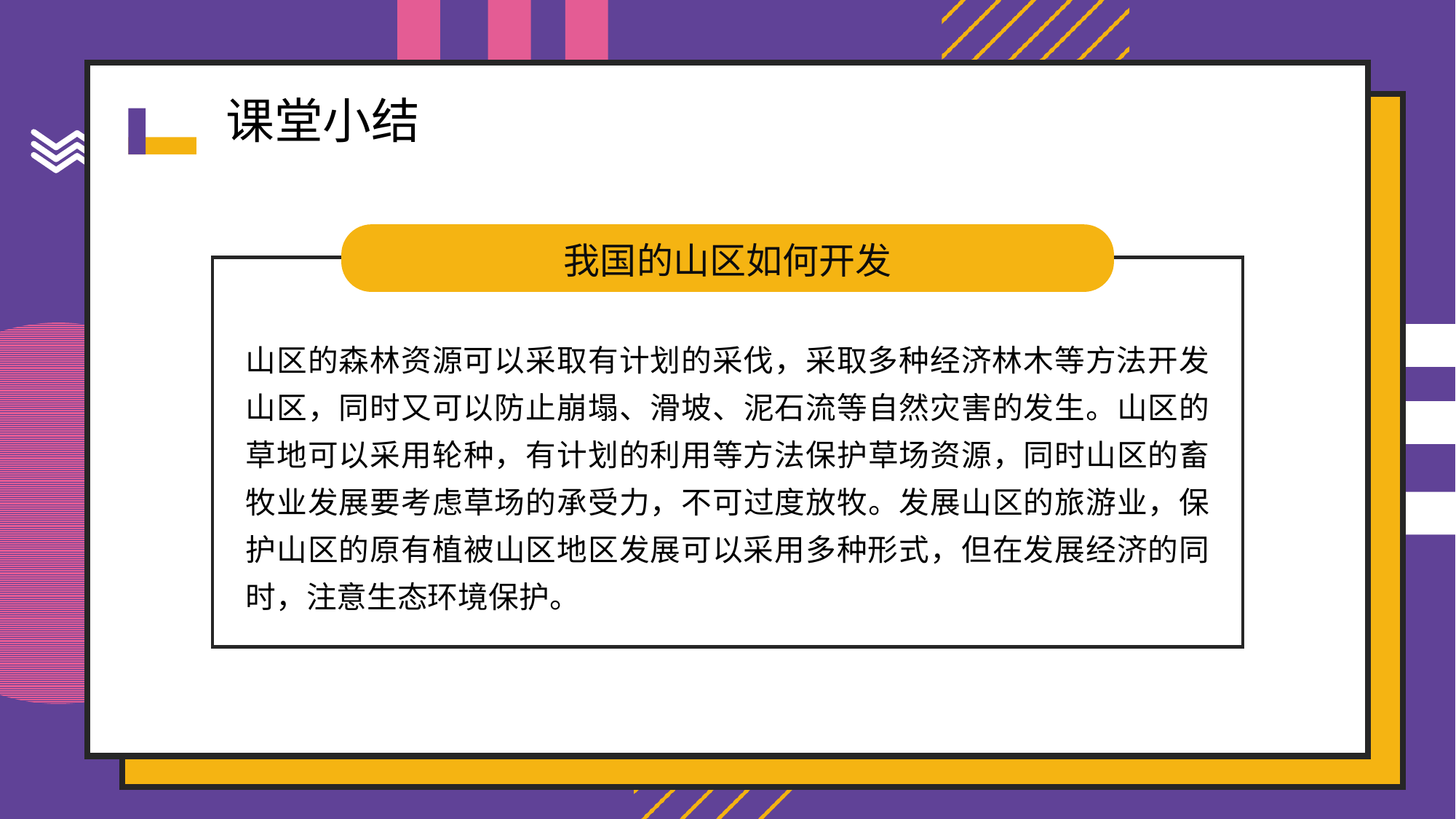

我国的山区如何开发

山区的森林资源可以采取有计划的采伐，采取多种经济林木等方法开发山区，同时又可以防止崩塌、滑坡、泥石流等自然灾害的发生。山区的草地可以采用轮种，有计划的利用等方法保护草场资源，同时山区的畜牧业发展要考虑草场的承受力，不可过度放牧。发展山区的旅游业，保护山区的原有植被山区地区发展可以采用多种形式，但在发展经济的同时，注意生态环境保护。